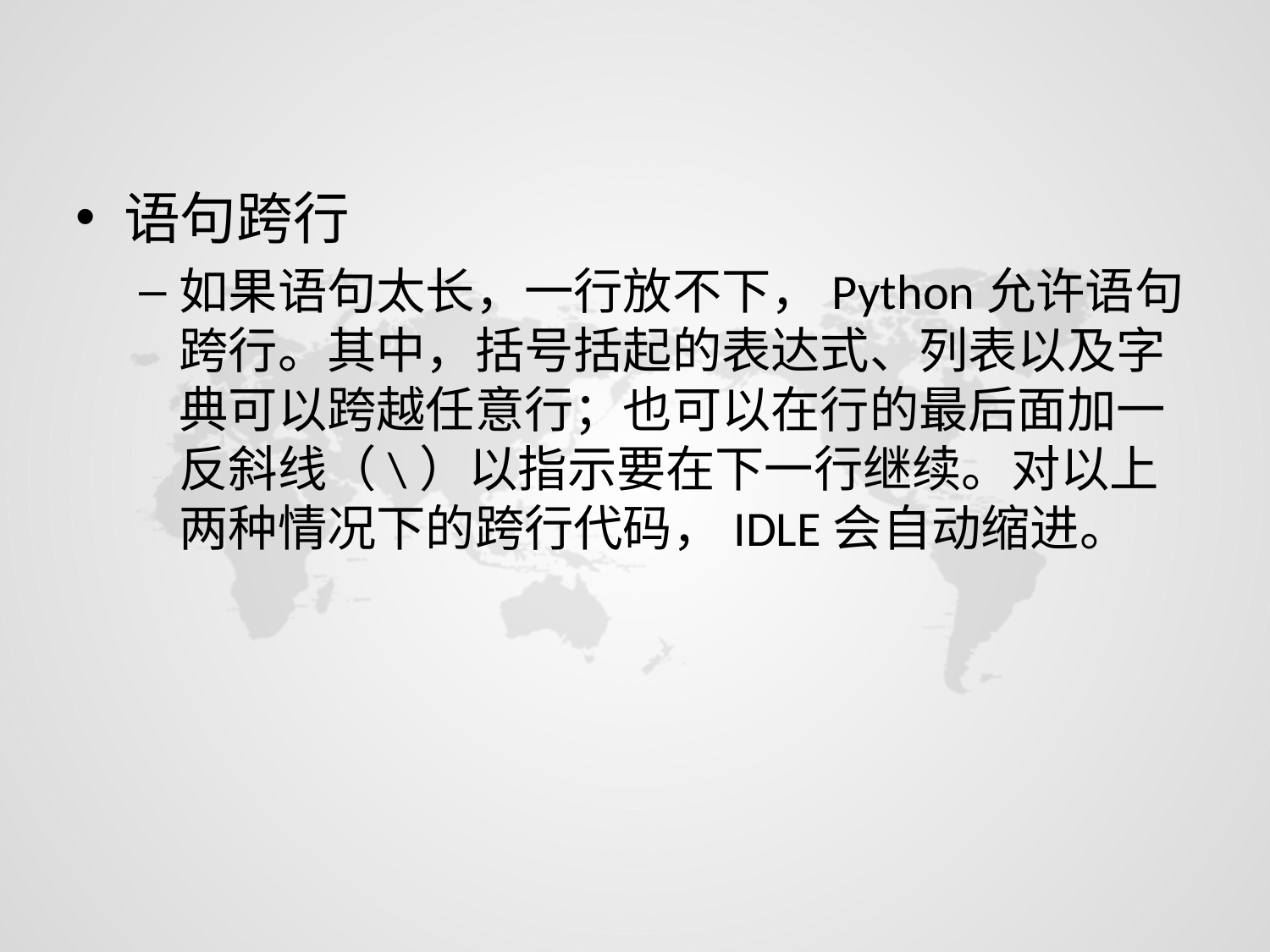

语句跨行
如果语句太长，一行放不下，Python允许语句跨行。其中，括号括起的表达式、列表以及字典可以跨越任意行；也可以在行的最后面加一反斜线（\）以指示要在下一行继续。对以上两种情况下的跨行代码，IDLE会自动缩进。